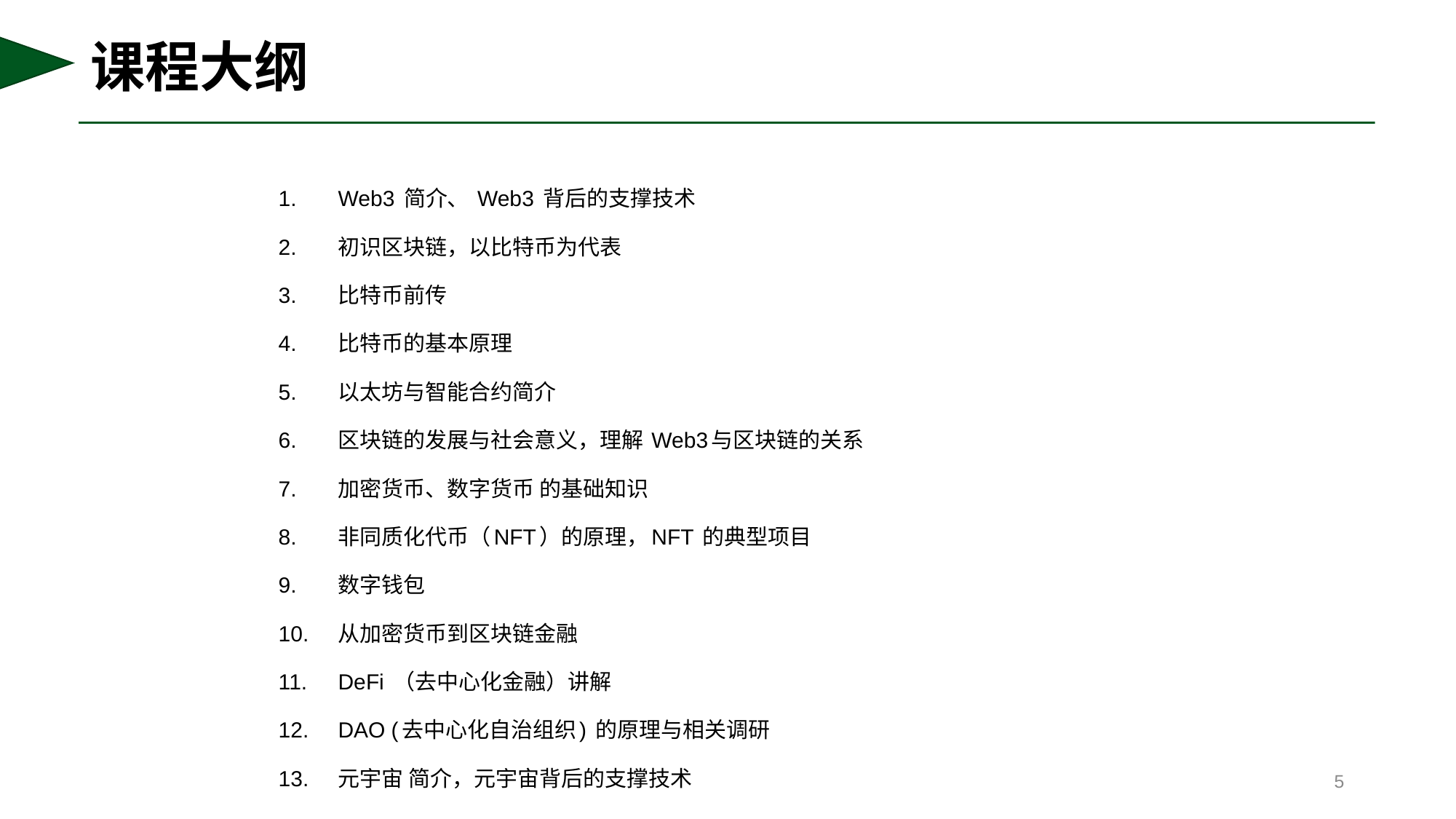

# 课程大纲
Web3 简介、 Web3 背后的支撑技术
初识区块链，以比特币为代表
比特币前传
比特币的基本原理
以太坊与智能合约简介
区块链的发展与社会意义，理解 Web3与区块链的关系
加密货币、数字货币 的基础知识
非同质化代币（NFT）的原理，NFT 的典型项目
数字钱包
从加密货币到区块链金融
DeFi （去中心化金融）讲解
DAO (去中心化自治组织) 的原理与相关调研
元宇宙 简介，元宇宙背后的支撑技术
5